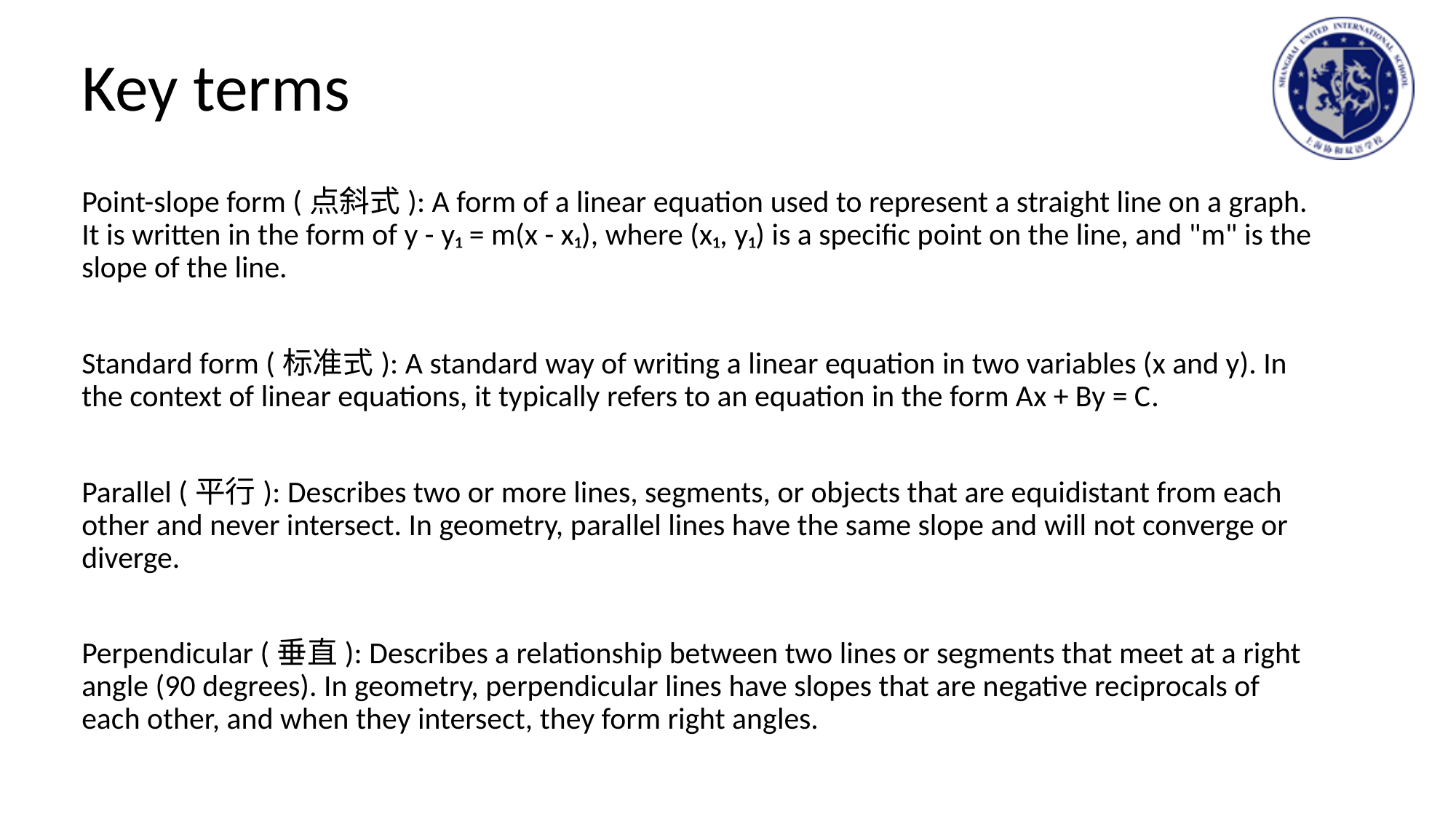

# Key terms
Point-slope form (点斜式): A form of a linear equation used to represent a straight line on a graph. It is written in the form of y - y₁ = m(x - x₁), where (x₁, y₁) is a specific point on the line, and "m" is the slope of the line.

Standard form (标准式): A standard way of writing a linear equation in two variables (x and y). In the context of linear equations, it typically refers to an equation in the form Ax + By = C.

Parallel (平行): Describes two or more lines, segments, or objects that are equidistant from each other and never intersect. In geometry, parallel lines have the same slope and will not converge or diverge.

Perpendicular (垂直): Describes a relationship between two lines or segments that meet at a right angle (90 degrees). In geometry, perpendicular lines have slopes that are negative reciprocals of each other, and when they intersect, they form right angles.